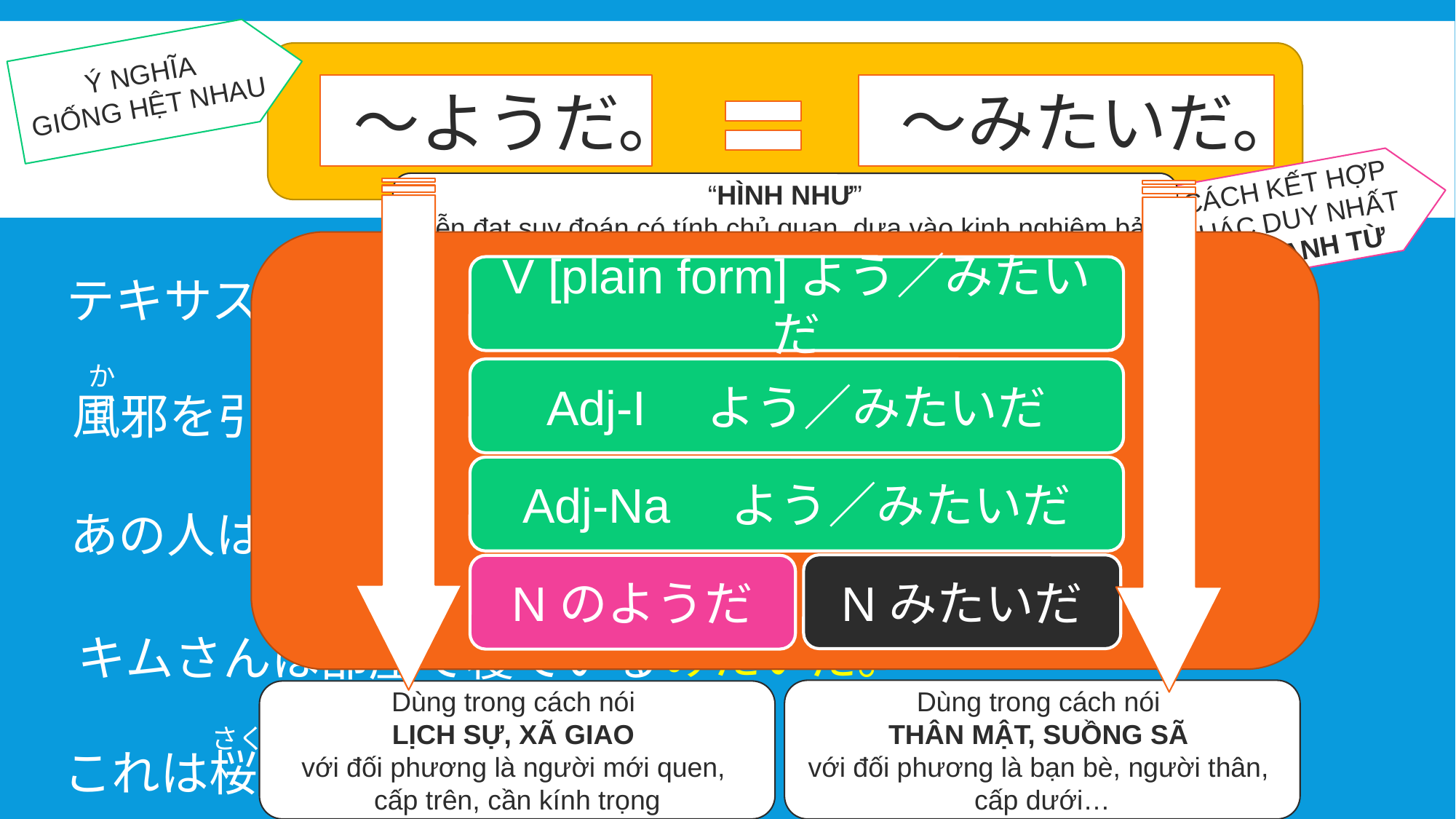

Ý NGHĨA
GIỐNG HỆT NHAU

～ようだ。
～みたいだ。

CÁCH KẾT HỢP KHÁC DUY NHẤT VỚI DANH TỪ
“HÌNH NHƯ”
Diễn đạt suy đoán có tính chủ quan, dựa vào kinh nghiệm bản thân và chức năng của các giác quan

V [plain form]よう／みたいだ
テキサス人はトラックが好きなようです。
みたいだ。
か　　　　　　ぜ
Adj-I　よう／みたいだ
みたいだ。
風邪を引いたようだ。

Adj-Na　よう／みたいだ
あの人はお金がないようだ。
みたいだ。
Nみたいだ
Nのようだ
ね
みたいだ。
キムさんは部屋で寝ているようだ。
Dùng trong cách nói
THÂN MẬT, SUỒNG SÃ
với đối phương là bạn bè, người thân,
cấp dưới…
Dùng trong cách nói
LỊCH SỰ, XÃ GIAO
với đối phương là người mới quen,
cấp trên, cần kính trọng
さくら

これは桜の花のようだ。
みたいだ。